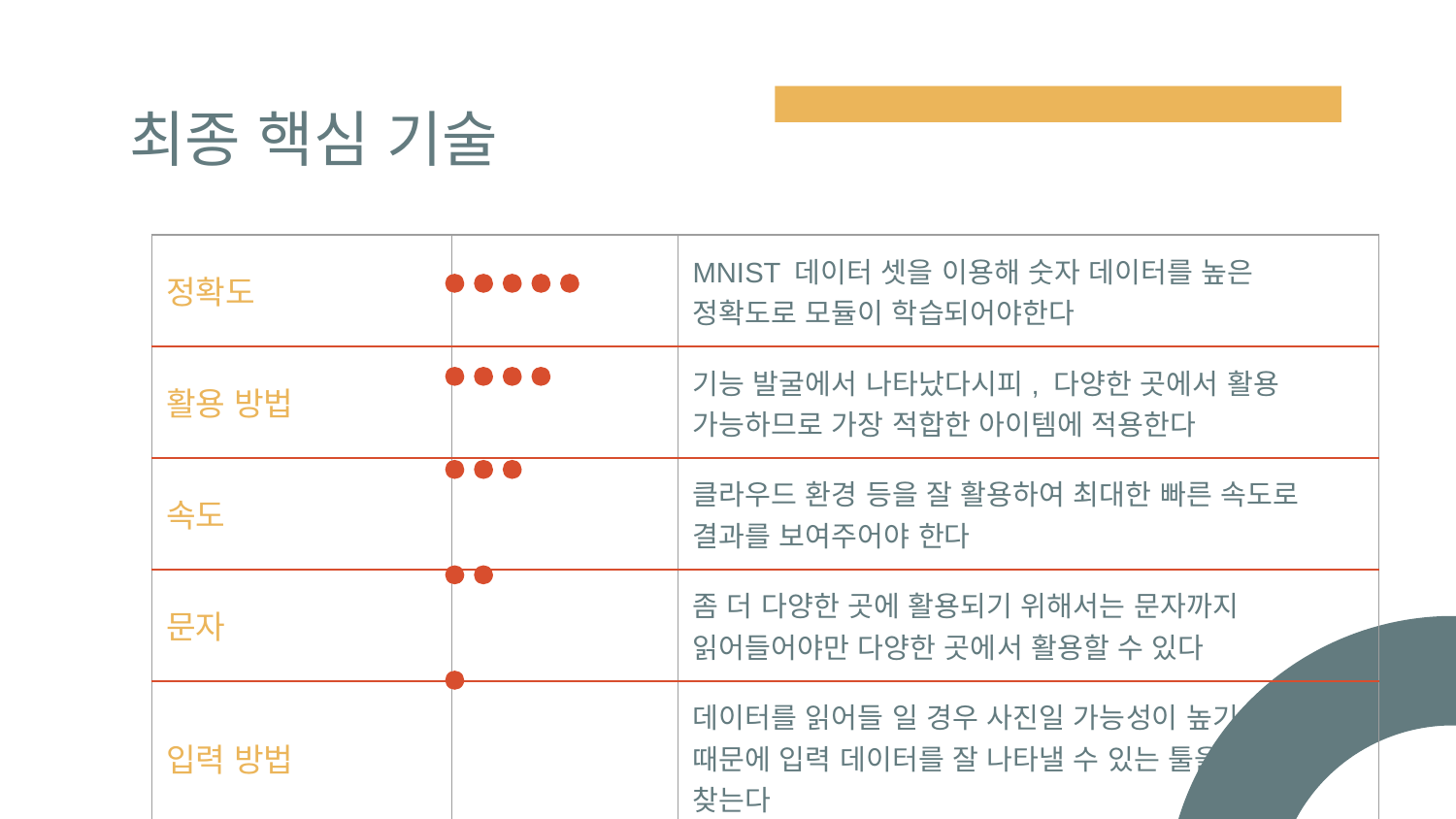

# 최종 핵심 기술
| 정확도 |  | MNIST 데이터 셋을 이용해 숫자 데이터를 높은 정확도로 모듈이 학습되어야한다 |
| --- | --- | --- |
| 활용 방법 |  | 기능 발굴에서 나타났다시피, 다양한 곳에서 활용 가능하므로 가장 적합한 아이템에 적용한다 |
| 속도 |  | 클라우드 환경 등을 잘 활용하여 최대한 빠른 속도로 결과를 보여주어야 한다 |
| 문자 |  | 좀 더 다양한 곳에 활용되기 위해서는 문자까지 읽어들어야만 다양한 곳에서 활용할 수 있다 |
| 입력 방법 |  | 데이터를 읽어들 일 경우 사진일 가능성이 높기 때문에 입력 데이터를 잘 나타낼 수 있는 툴을 찾는다 |